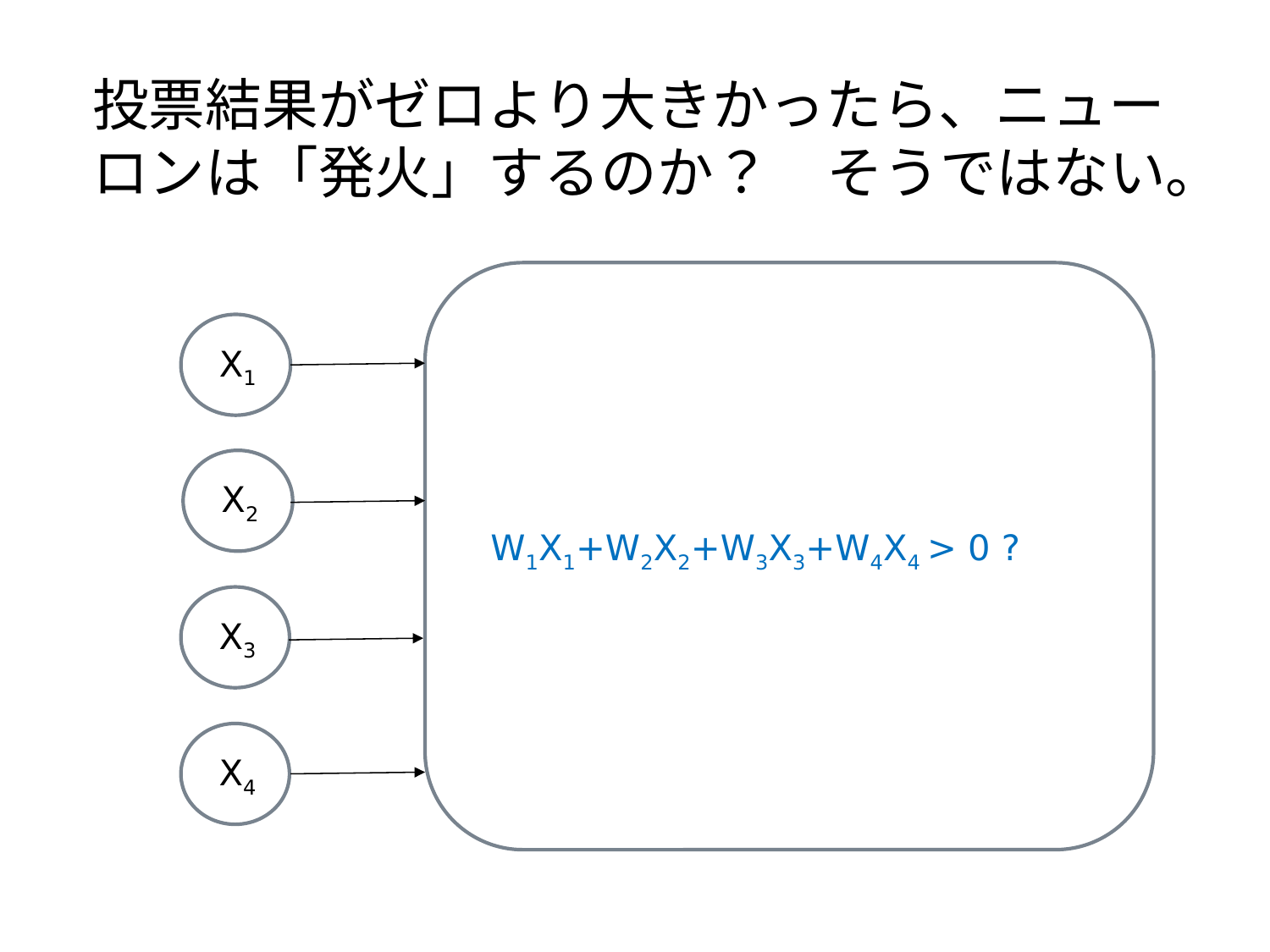

# 投票結果がゼロより大きかったら、ニューロンは「発火」するのか？　そうではない。

X1

X2
W1X1+W2X2+W3X3+W4X4 > 0 ?

X3

X4